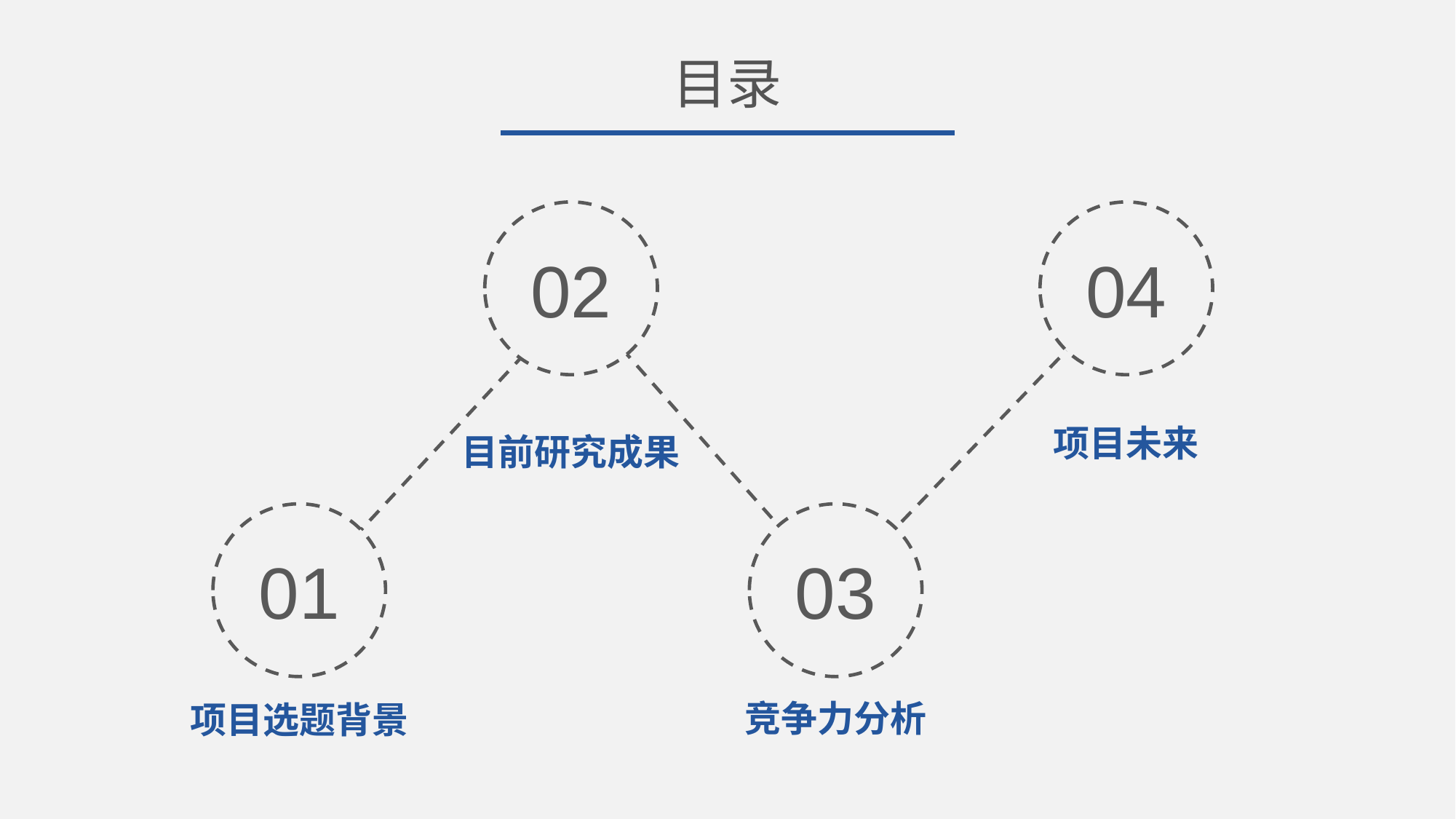

目录
02
目前研究成果
04
项目未来
01
项目选题背景
03
竞争力分析